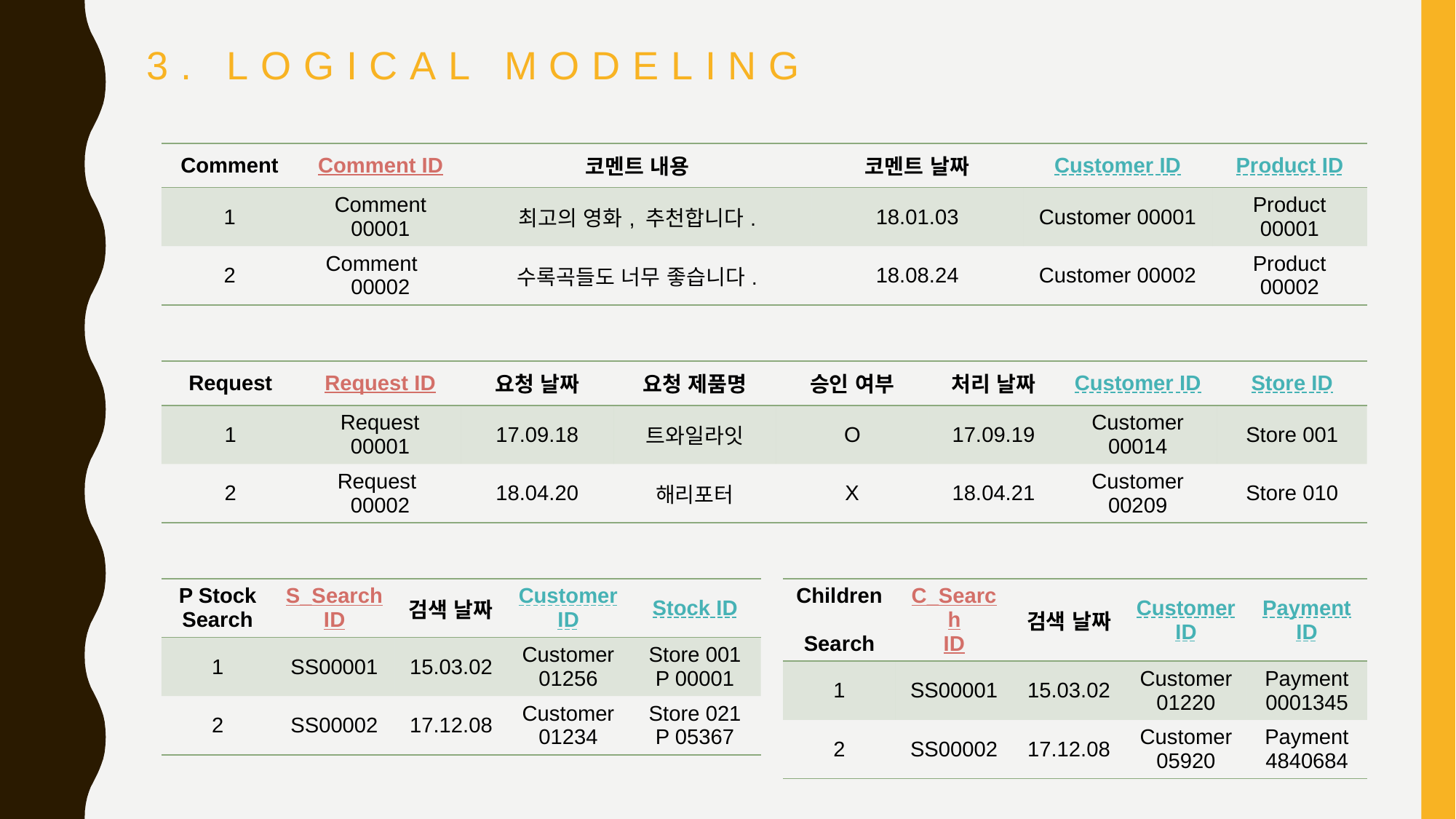

3. Logical modeling
| Comment | Comment ID | 코멘트 내용 | 코멘트 날짜 | Customer ID | Product ID |
| --- | --- | --- | --- | --- | --- |
| 1 | Comment 00001 | 최고의 영화, 추천합니다. | 18.01.03 | Customer 00001 | Product 00001 |
| 2 | Comment 00002 | 수록곡들도 너무 좋습니다. | 18.08.24 | Customer 00002 | Product 00002 |
| Request | Request ID | 요청 날짜 | 요청 제품명 | 승인 여부 | 처리 날짜 | Customer ID | Store ID |
| --- | --- | --- | --- | --- | --- | --- | --- |
| 1 | Request 00001 | 17.09.18 | 트와일라잇 | O | 17.09.19 | Customer 00014 | Store 001 |
| 2 | Request 00002 | 18.04.20 | 해리포터 | X | 18.04.21 | Customer 00209 | Store 010 |
| P Stock Search | S\_Search ID | 검색 날짜 | Customer ID | Stock ID |
| --- | --- | --- | --- | --- |
| 1 | SS00001 | 15.03.02 | Customer 01256 | Store 001 P 00001 |
| 2 | SS00002 | 17.12.08 | Customer 01234 | Store 021 P 05367 |
| Children Search | C\_Search ID | 검색 날짜 | Customer ID | Payment ID |
| --- | --- | --- | --- | --- |
| 1 | SS00001 | 15.03.02 | Customer 01220 | Payment 0001345 |
| 2 | SS00002 | 17.12.08 | Customer 05920 | Payment 4840684 |